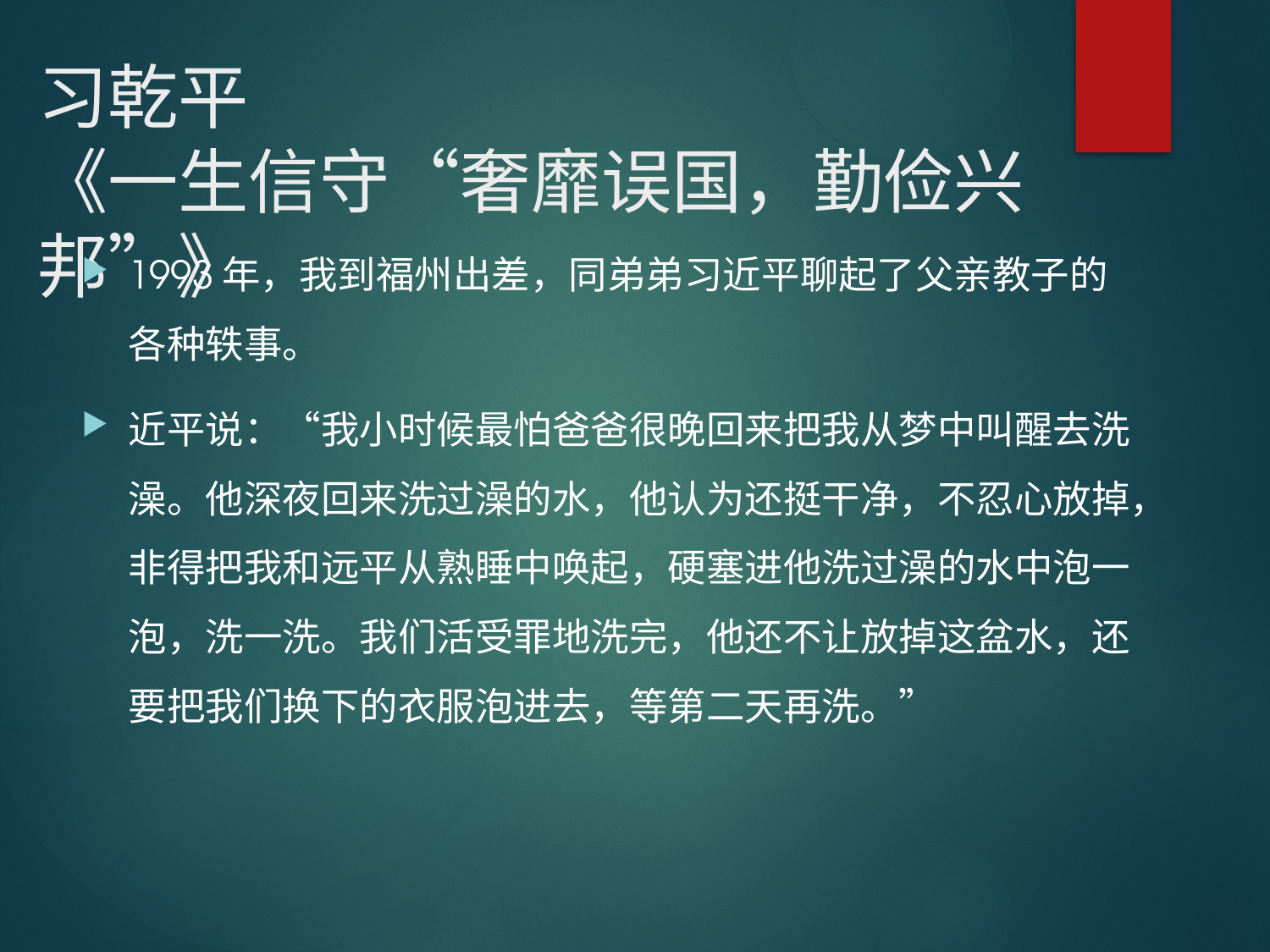

# 习乾平 《一生信守“奢靡误国，勤俭兴邦”》
1993年，我到福州出差，同弟弟习近平聊起了父亲教子的各种轶事。
近平说：“我小时候最怕爸爸很晚回来把我从梦中叫醒去洗澡。他深夜回来洗过澡的水，他认为还挺干净，不忍心放掉，非得把我和远平从熟睡中唤起，硬塞进他洗过澡的水中泡一泡，洗一洗。我们活受罪地洗完，他还不让放掉这盆水，还要把我们换下的衣服泡进去，等第二天再洗。”